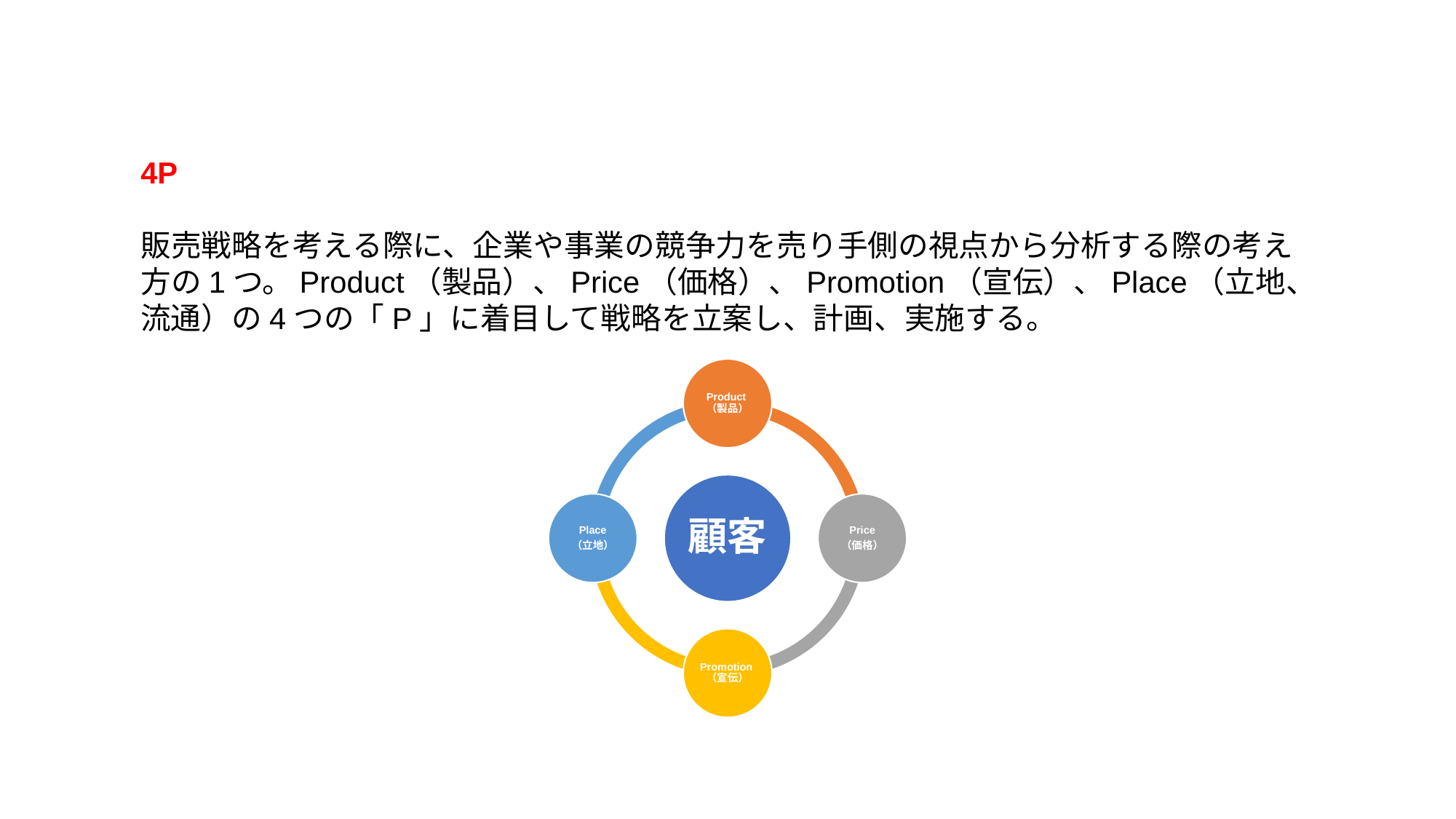

4P

販売戦略を考える際に、企業や事業の競争力を売り手側の視点から分析する際の考え方の1つ。Product（製品）、Price（価格）、Promotion（宣伝）、Place（立地、流通）の4つの「P」に着目して戦略を立案し、計画、実施する。
顧客
Product（製品）
Price
（価格）
Promotion（宣伝）
Place
（立地）